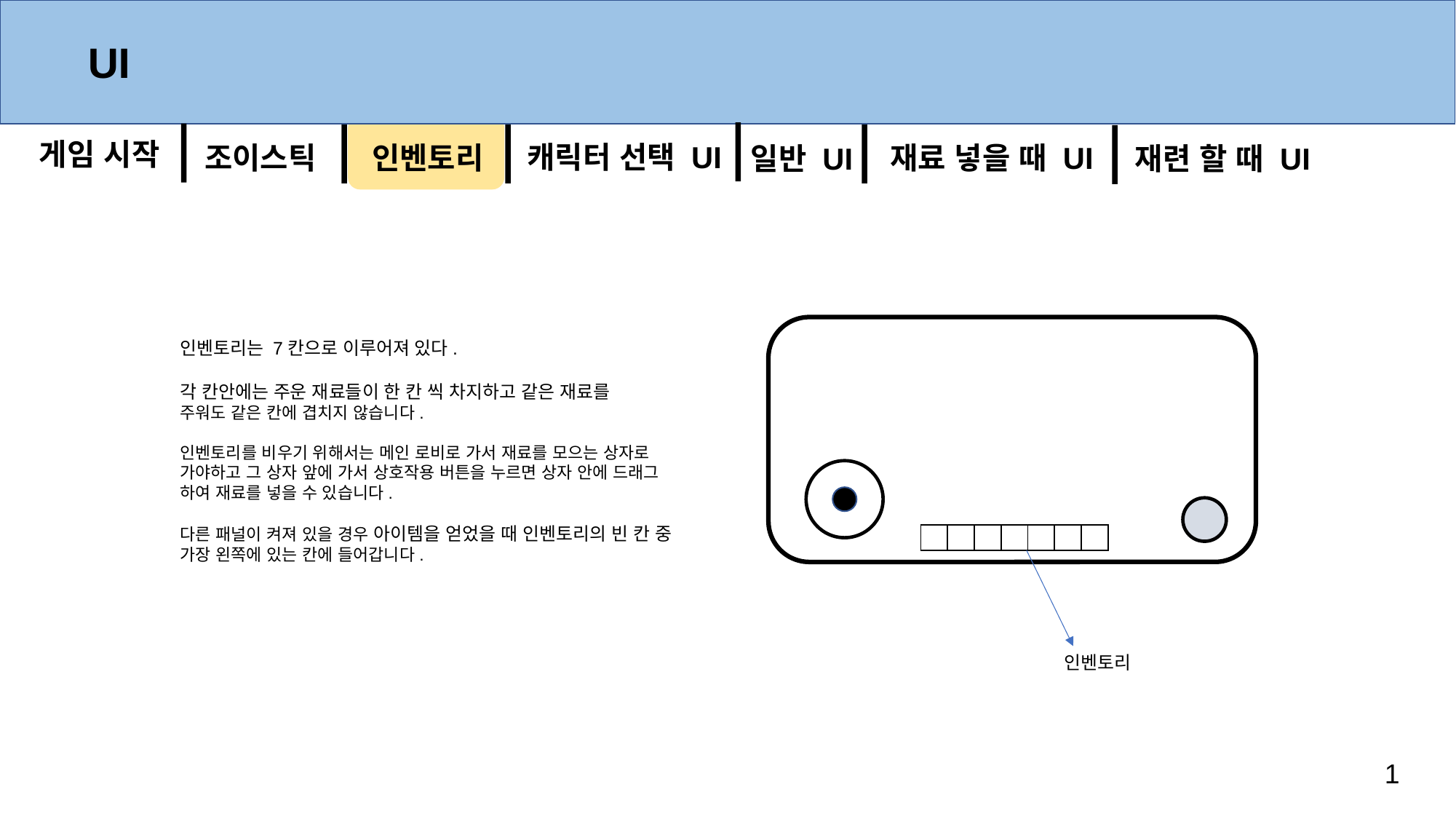

UI

게임 시작
캐릭터 선택 UI
조이스틱
인벤토리
재료 넣을 때 UI
일반 UI
재련 할 때 UI

인벤토리는 7칸으로 이루어져 있다.

각 칸안에는 주운 재료들이 한 칸 씩 차지하고 같은 재료를
주워도 같은 칸에 겹치지 않습니다.

인벤토리를 비우기 위해서는 메인 로비로 가서 재료를 모으는 상자로
가야하고 그 상자 앞에 가서 상호작용 버튼을 누르면 상자 안에 드래그
하여 재료를 넣을 수 있습니다.

다른 패널이 켜져 있을 경우 아이템을 얻었을 때 인벤토리의 빈 칸 중
가장 왼쪽에 있는 칸에 들어갑니다.

|  |  |  |  |  |  |  |
| --- | --- | --- | --- | --- | --- | --- |
인벤토리
1